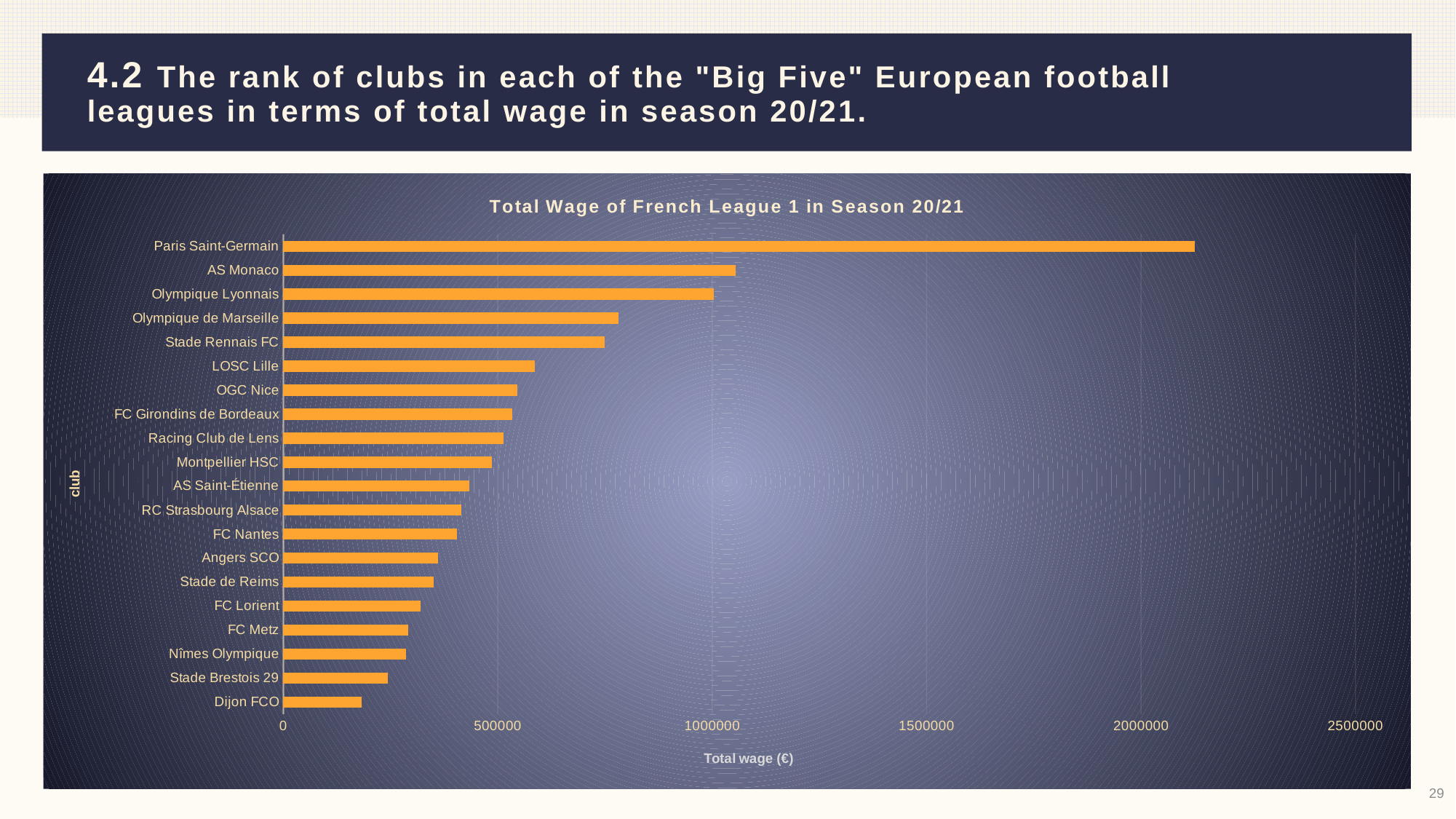

# 4.2 The rank of clubs in each of the "Big Five" European football 	leagues in terms of total wage in season 20/21.

### Chart: Total Wage of French League 1 in Season 20/21

| Category | 汇总 |
|---|---|
| Dijon FCO | 183100.0 |
| Stade Brestois 29 | 243000.0 |
| Nîmes Olympique | 286000.0 |
| FC Metz | 291500.0 |
| FC Lorient | 320000.0 |
| Stade de Reims | 350000.0 |
| Angers SCO | 361000.0 |
| FC Nantes | 404000.0 |
| RC Strasbourg Alsace | 415000.0 |
| AS Saint-Étienne | 433100.0 |
| Montpellier HSC | 487000.0 |
| Racing Club de Lens | 513000.0 |
| FC Girondins de Bordeaux | 534000.0 |
| OGC Nice | 546000.0 |
| LOSC Lille | 587150.0 |
| Stade Rennais FC | 749000.0 |
| Olympique de Marseille | 780950.0 |
| Olympique Lyonnais | 1004000.0 |
| AS Monaco | 1054000.0 |
| Paris Saint-Germain | 2125550.0 |
29